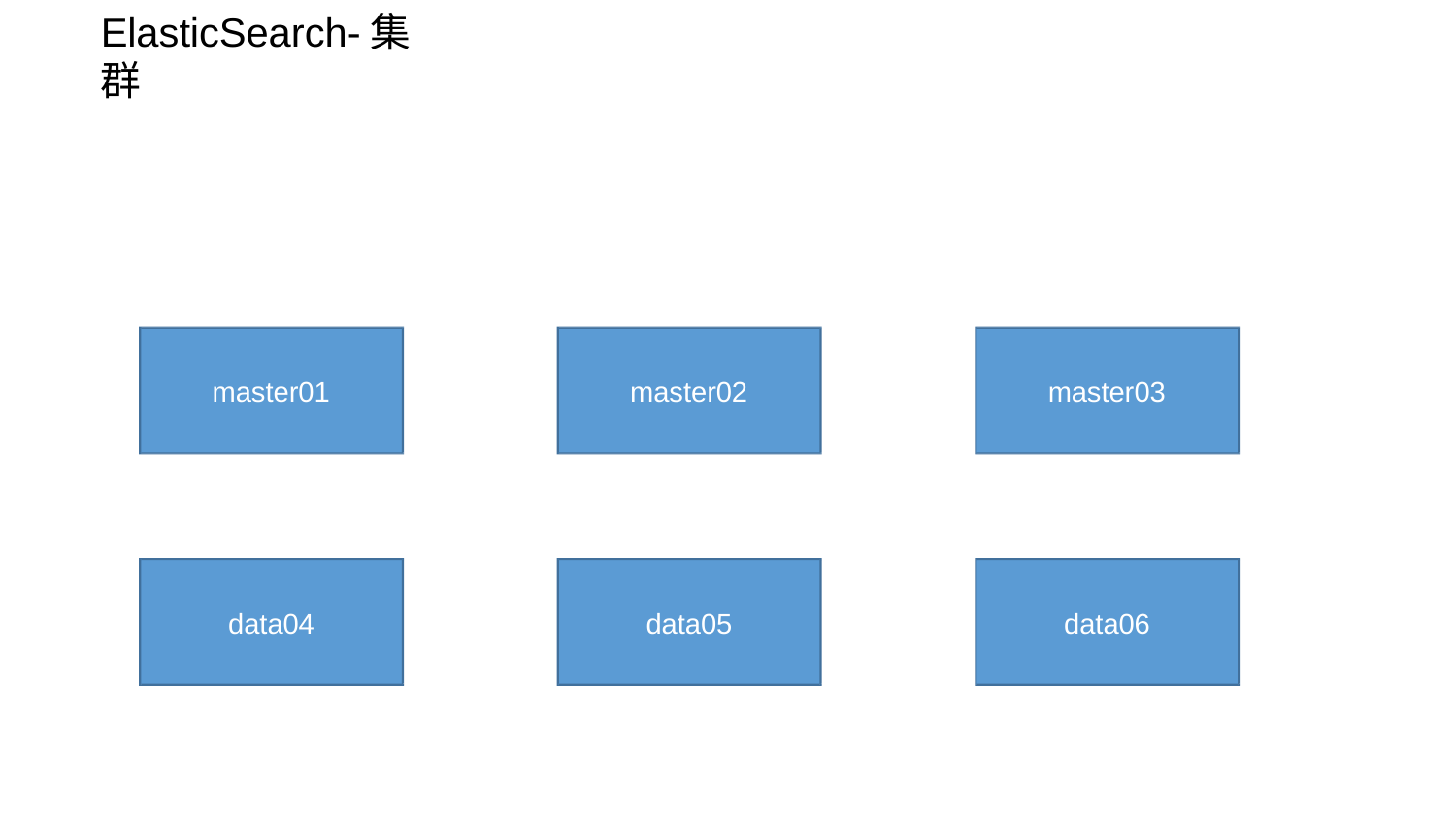

# ElasticSearch-集群

master01

master02

master03

data04

data05

data06